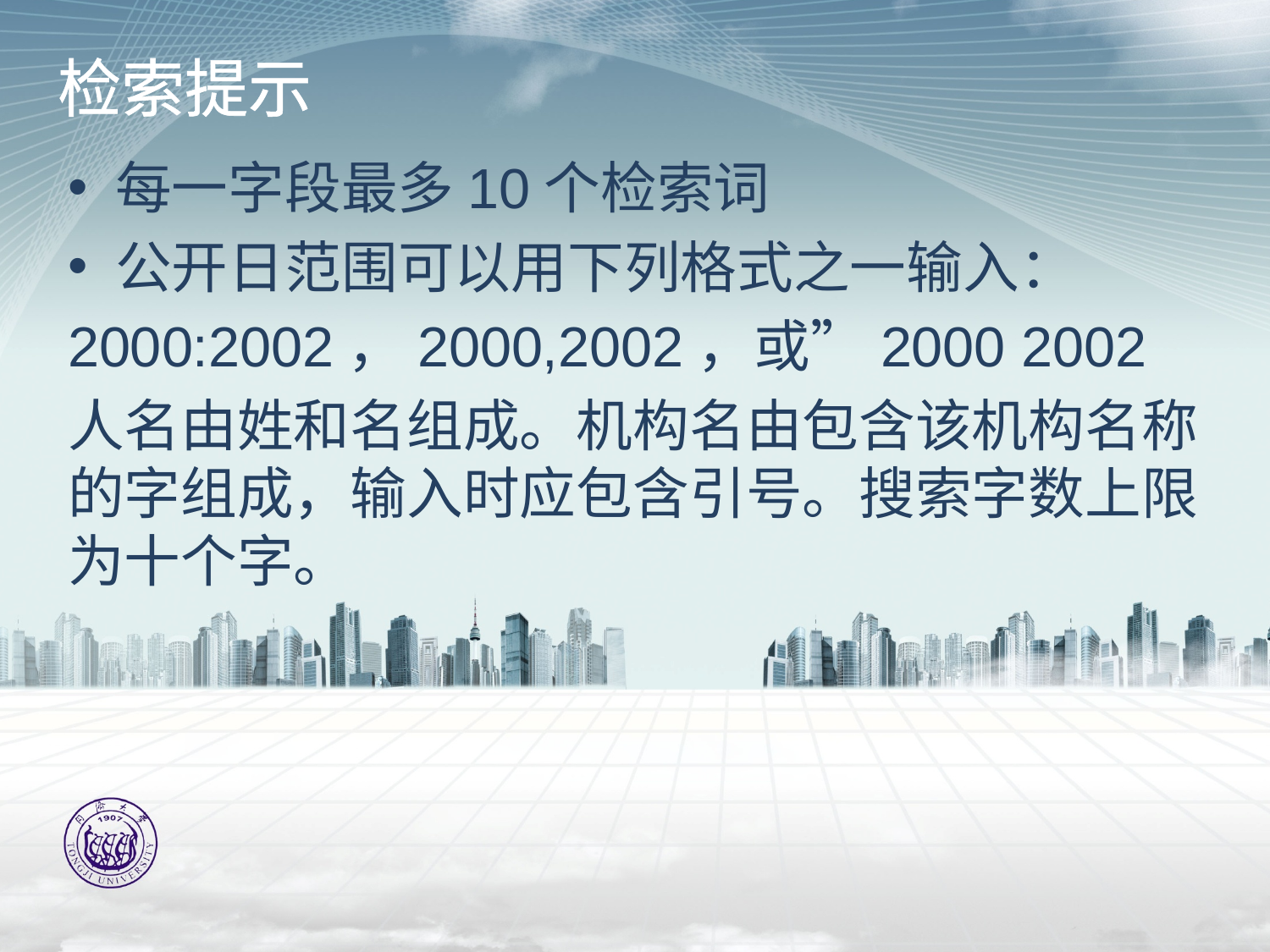

# 检索提示
每一字段最多10个检索词
公开日范围可以用下列格式之一输入：
2000:2002，2000,2002，或”2000 2002
人名由姓和名组成。机构名由包含该机构名称的字组成，输入时应包含引号。搜索字数上限为十个字。